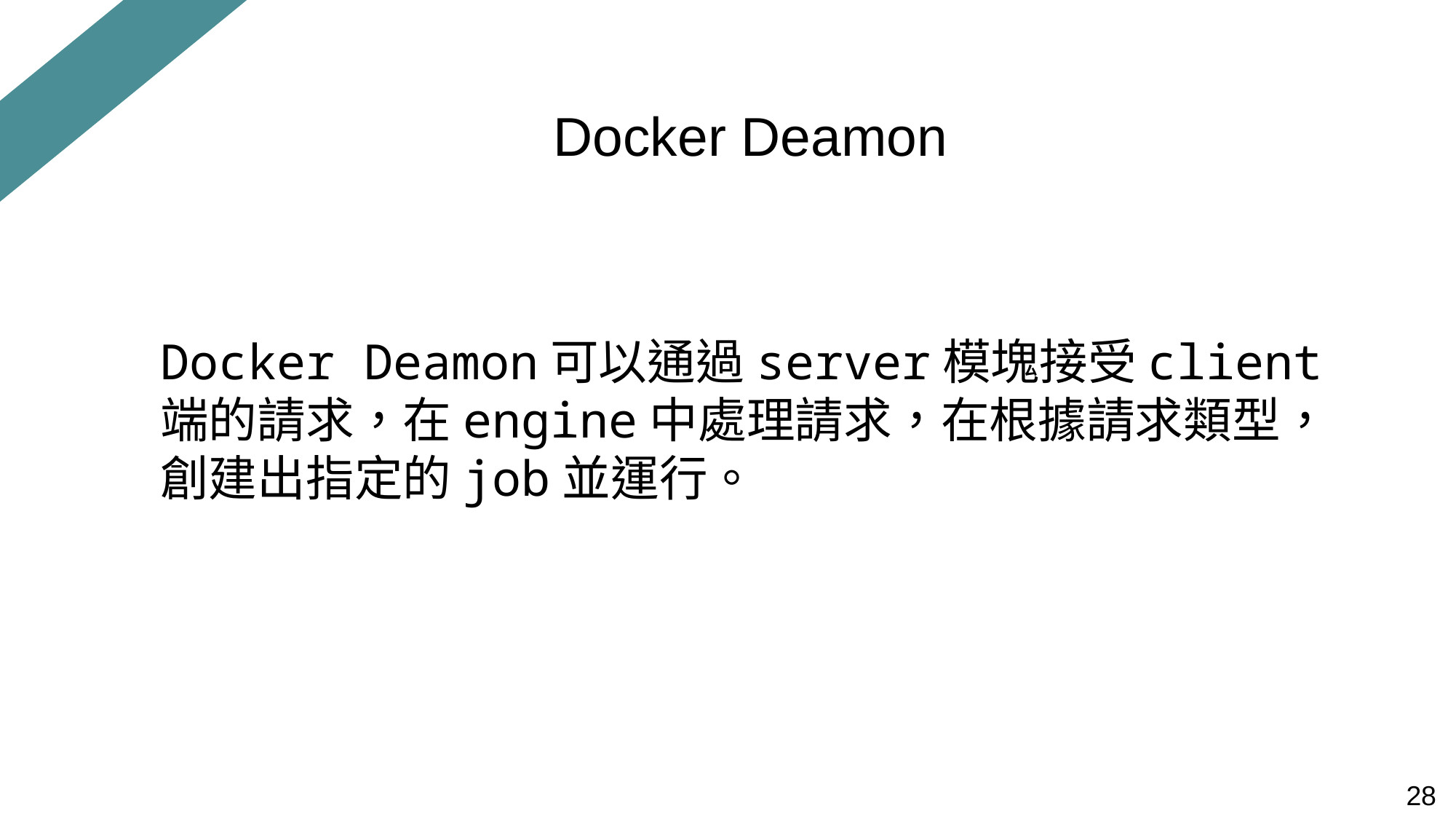

Docker Deamon
Docker Deamon可以通過server模塊接受client端的請求，在engine中處理請求，在根據請求類型，創建出指定的job並運行。

28